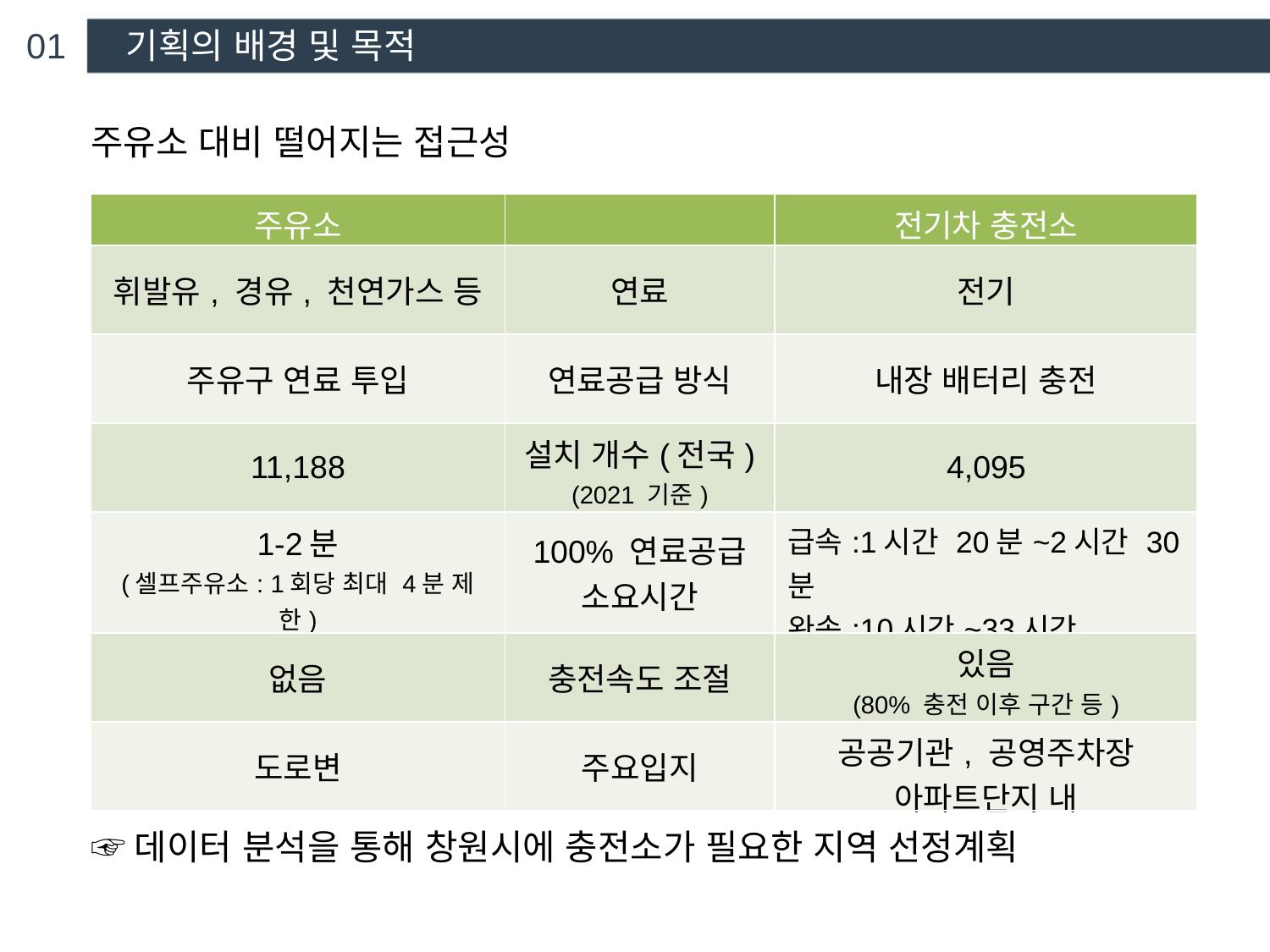

01 기획의 배경 및 목적
주유소 대비 떨어지는 접근성
| 주유소 |  | 전기차 충전소 |
| --- | --- | --- |
| 휘발유, 경유, 천연가스 등 | 연료 | 전기 |
| 주유구 연료 투입 | 연료공급 방식 | 내장 배터리 충전 |
| 11,188 | 설치 개수(전국) (2021 기준) | 4,095 |
| 1-2분 (셀프주유소: 1회당 최대 4분 제한) | 100% 연료공급 소요시간 | 급속:1시간 20분~2시간 30분 완속:10시간~33시간 |
| 없음 | 충전속도 조절 | 있음 (80% 충전 이후 구간 등) |
| 도로변 | 주요입지 | 공공기관, 공영주차장 아파트단지 내 |
☞데이터 분석을 통해 창원시에 충전소가 필요한 지역 선정계획